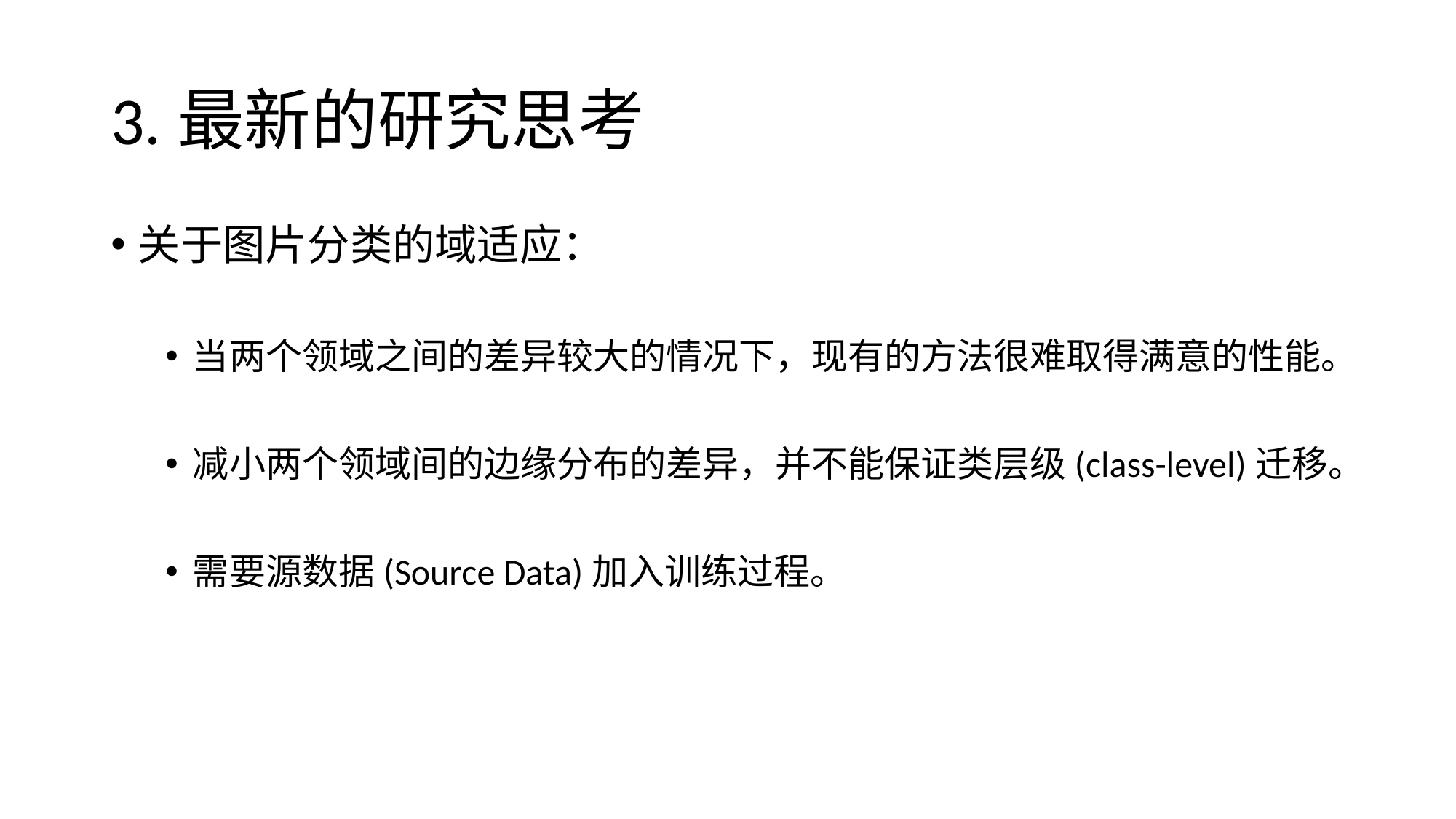

# 3.最新的研究思考
关于图片分类的域适应：

当两个领域之间的差异较大的情况下，现有的方法很难取得满意的性能。

减小两个领域间的边缘分布的差异，并不能保证类层级(class-level)迁移。

需要源数据(Source Data)加入训练过程。